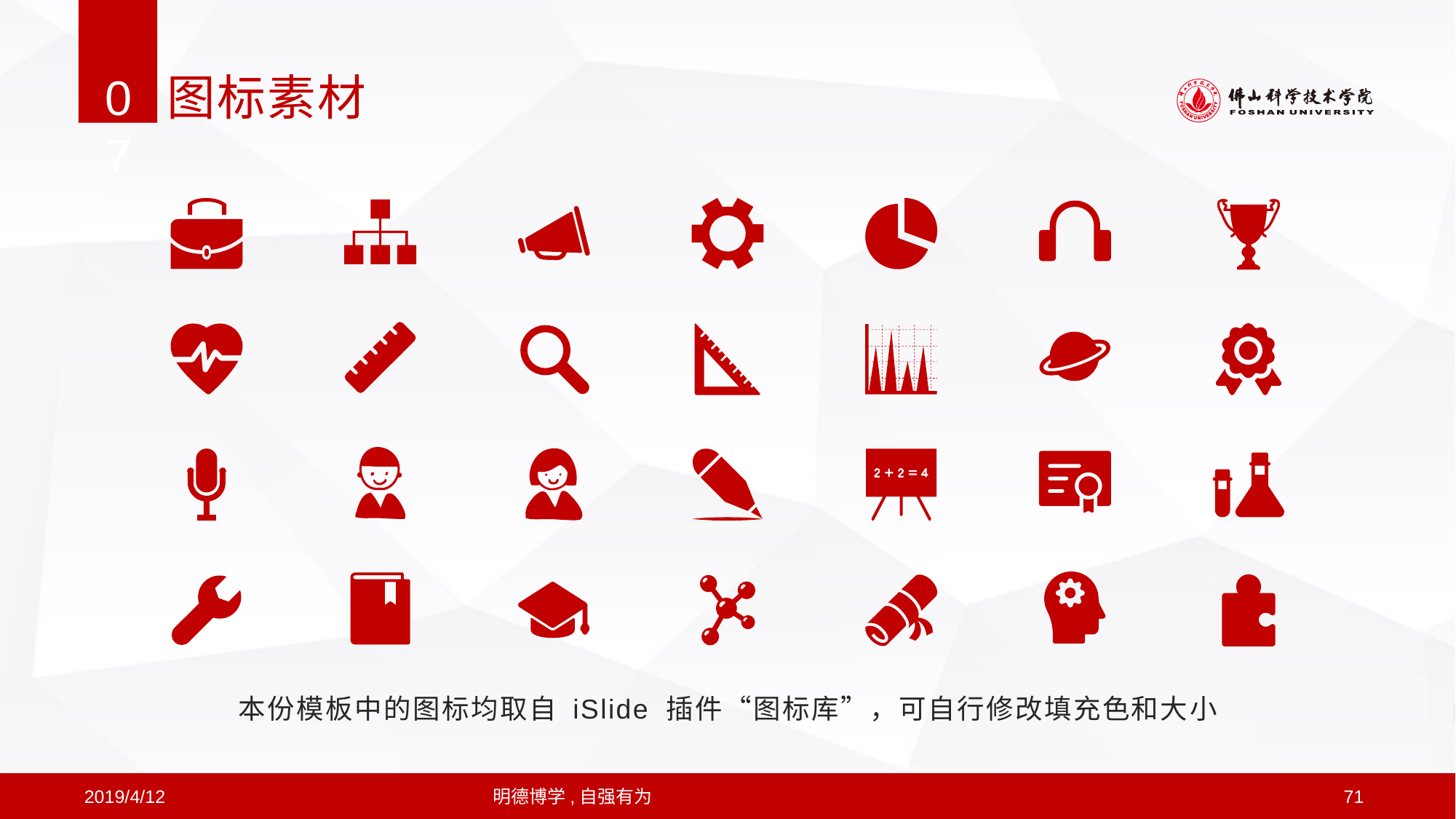

07
图标素材

本份模板中的图标均取自 iSlide 插件“图标库”，可自行修改填充色和大小
2019/4/12
明德博学,自强有为
71